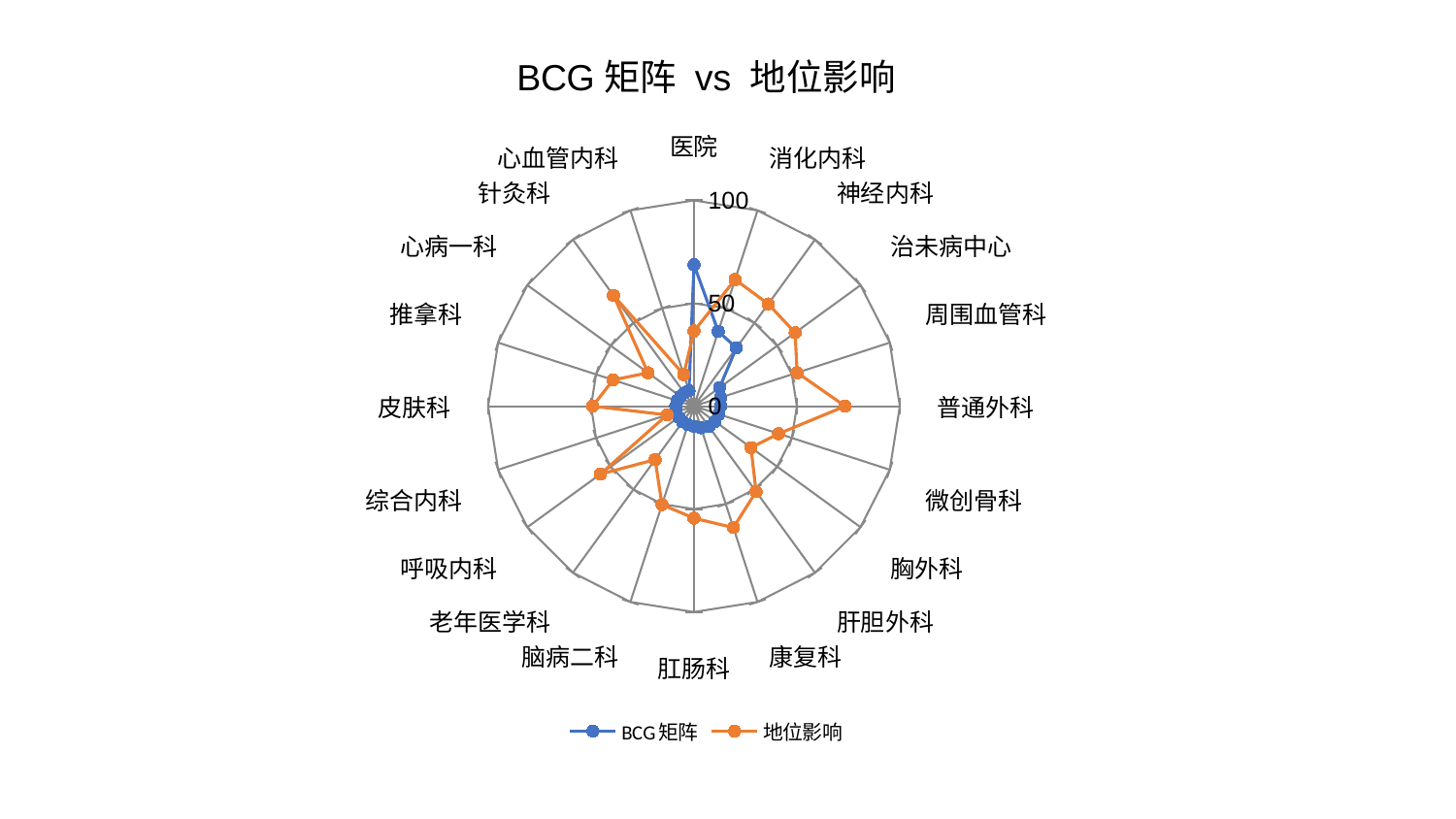

### Chart: BCG矩阵 vs 地位影响

| Category | BCG矩阵 | 地位影响 |
|---|---|---|
| 医院 | 68.70479041579921 | 36.52380263380355 |
| 消化内科 | 38.201242750594105 | 64.71201575794782 |
| 神经内科 | 35.09373914093874 | 61.39219691535046 |
| 治未病中心 | 15.384758393522361 | 60.75372518915222 |
| 周围血管科 | 13.598071083905406 | 52.70996473177117 |
| 普通外科 | 12.945096098330223 | 73.45814545769001 |
| 微创骨科 | 12.707098573465183 | 43.27709084960526 |
| 胸外科 | 12.696768523526673 | 34.2535510171198 |
| 肝胆外科 | 12.351161971714973 | 51.37471785113885 |
| 康复科 | 11.014361015595108 | 62.03140988229825 |
| 肛肠科 | 9.824344083398922 | 54.44525886130045 |
| 脑病二科 | 9.438690227669866 | 50.317592604924755 |
| 老年医学科 | 9.398632375111132 | 32.0863327020332 |
| 呼吸内科 | 9.179232181881575 | 56.19080262949504 |
| 综合内科 | 9.115948943446384 | 13.738223159215432 |
| 皮肤科 | 8.86769690979227 | 49.19954719033595 |
| 推拿科 | 8.569382185815336 | 41.311141432062726 |
| 心病一科 | 8.090303218673338 | 27.596179196383208 |
| 针灸科 | 7.935428421951711 | 66.49549451400878 |
| 心血管内科 | 7.8982571192544295 | 16.213209325380337 |
82